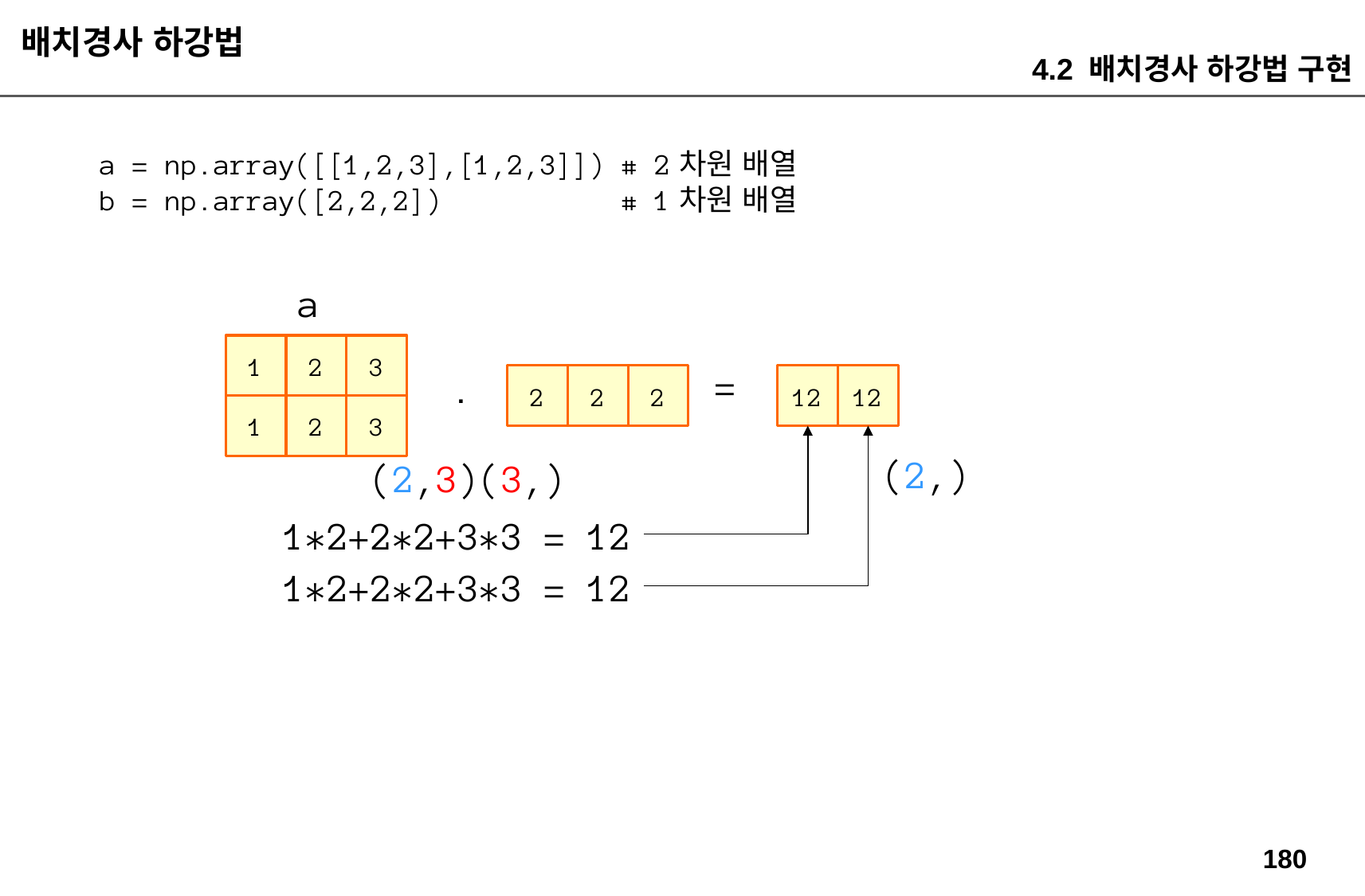

배치경사 하강법
4.2 배치경사 하강법 구현
a = np.array([[1,2,3],[1,2,3]]) # 2차원 배열
b = np.array([2,2,2])           # 1차원 배열
a
1
2
3
=
.
2
2
2
12
12
1
2
3
(2,)
(2,3)(3,)
1*2+2*2+3*3 = 12
1*2+2*2+3*3 = 12